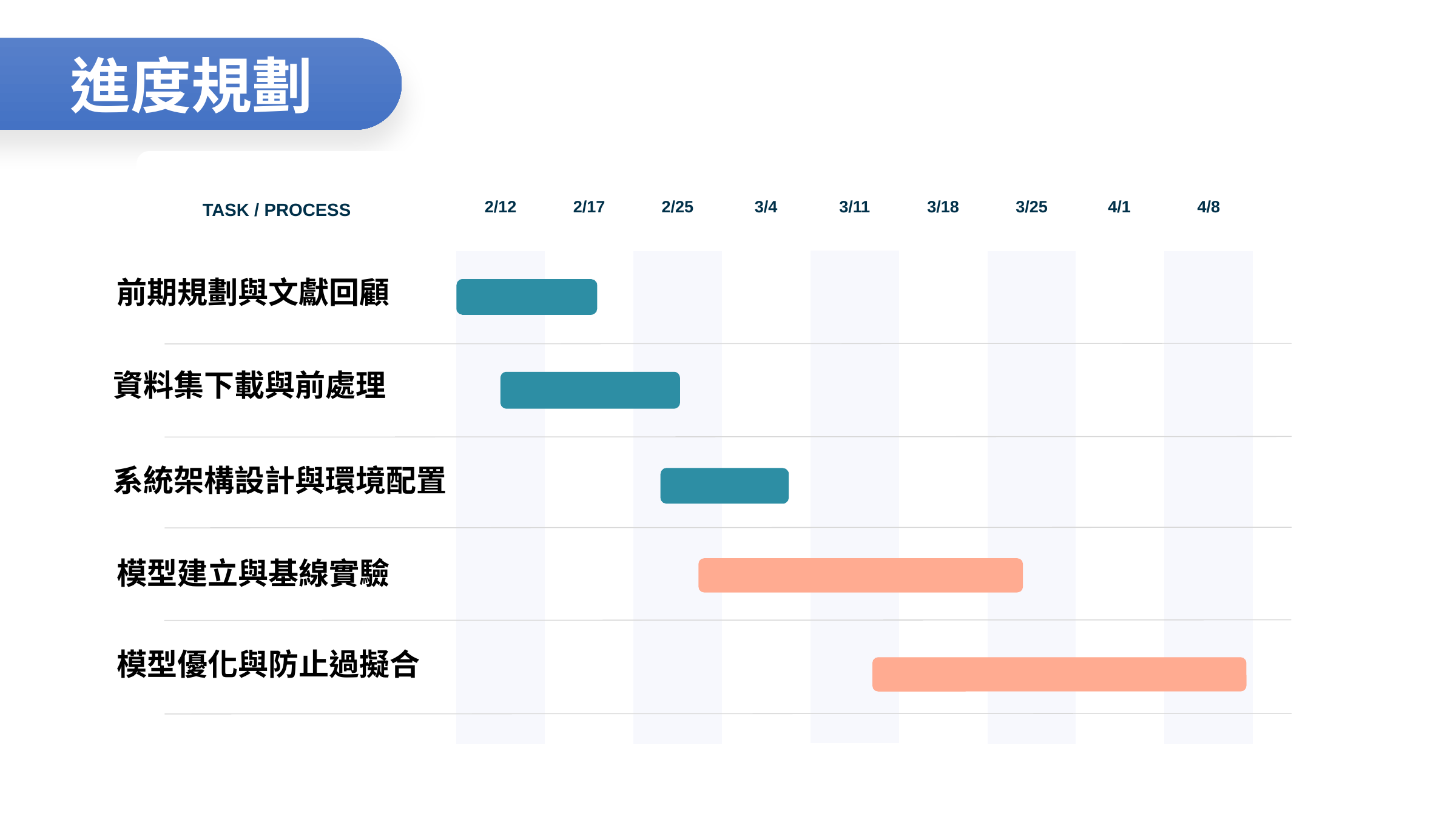

進度規劃

TASK / PROCESS
4/1
2/12
2/17
2/25
3/4
3/11
3/18
3/25
4/8

前期規劃與文獻回顧

資料集下載與前處理

系統架構設計與環境配置

模型建立與基線實驗

模型優化與防止過擬合